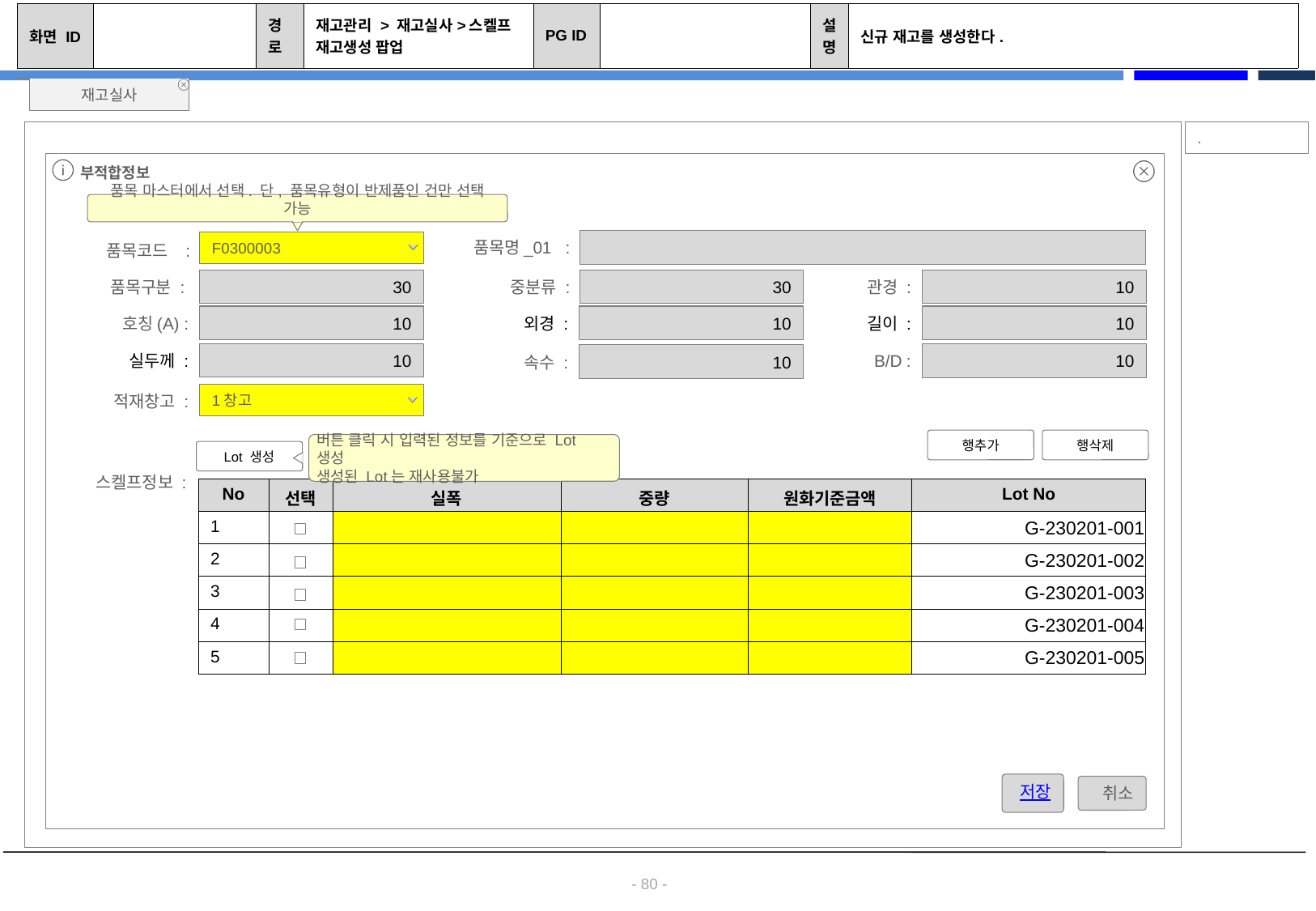

| 화면 ID |  | 경로 | 재고관리 > 재고실사>스켈프 재고생성 팝업 | PG ID |  | 설명 | 신규 재고를 생성한다. |
| --- | --- | --- | --- | --- | --- | --- | --- |
재고실사

.

부적합정보

품목 마스터에서 선택. 단, 품목유형이 반제품인 건만 선택 가능

품목명_01   :
F0300003
품목코드   :

30
품목구분 :
30
중분류 :
10
관경 :
10
호칭(A) :
10
외경 :
10
길이 :
10
실두께 :
10
B/D :
10
속수 :
적재창고 :
1창고

행추가
행삭제
버튼 클릭 시 입력된 정보를 기준으로 Lot 생성
생성된 Lot는 재사용불가

Lot 생성
스켈프정보 :
| No | 선택 | 실폭 | 중량 | 원화기준금액 | Lot No |
| --- | --- | --- | --- | --- | --- |
| 1 |  |  |  |  | G-230201-001 |
| 2 |  |  |  |  | G-230201-002 |
| 3 |  |  |  |  | G-230201-003 |
| 4 |  |  |  |  | G-230201-004 |
| 5 |  |  |  |  | G-230201-005 |

저장
취소